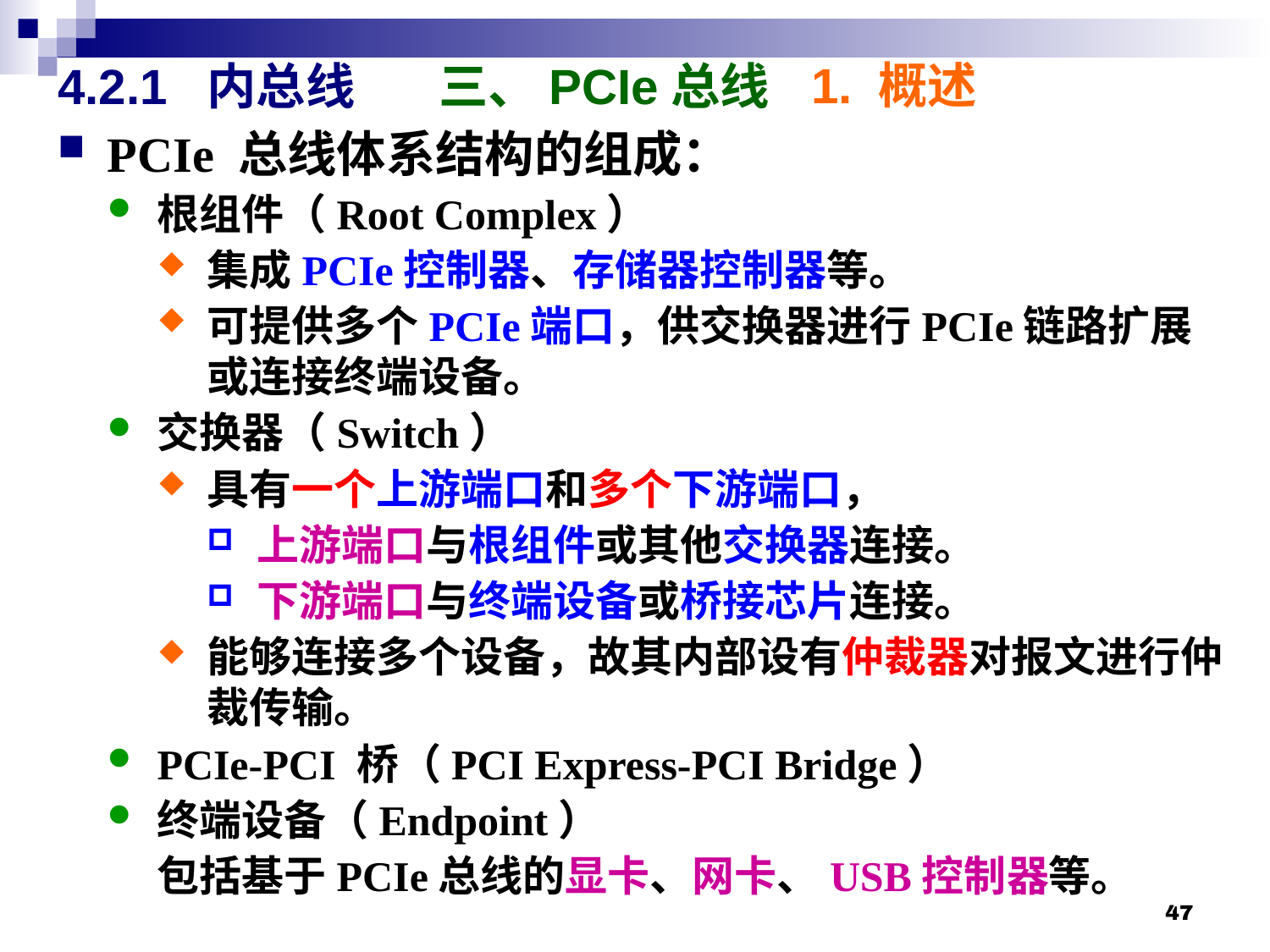

1. 概述
# 4.2.1  内总线 	三、PCIe总线
PCIe 总线体系结构的组成：
根组件（Root Complex）
集成PCIe控制器、存储器控制器等。
可提供多个PCIe端口，供交换器进行PCIe链路扩展或连接终端设备。
交换器（Switch）
具有一个上游端口和多个下游端口，
上游端口与根组件或其他交换器连接。
下游端口与终端设备或桥接芯片连接。
能够连接多个设备，故其内部设有仲裁器对报文进行仲裁传输。
PCIe-PCI 桥（PCI Express-PCI Bridge）
终端设备（Endpoint）
包括基于PCIe总线的显卡、网卡、USB控制器等。
47